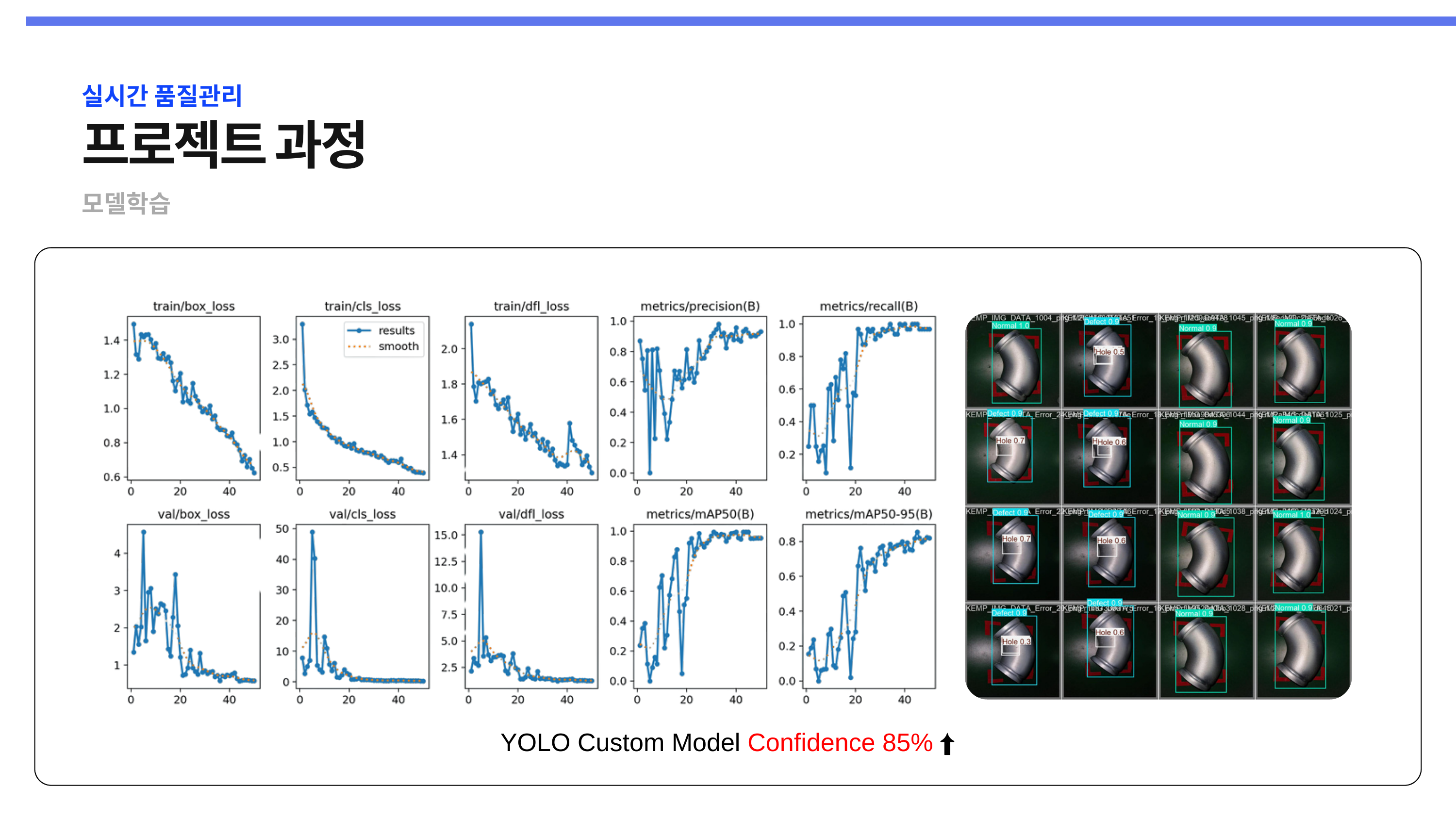

실시간 품질관리

프로젝트 과정

모델학습

YOLO Custom Model Confidence 85% ⬆️